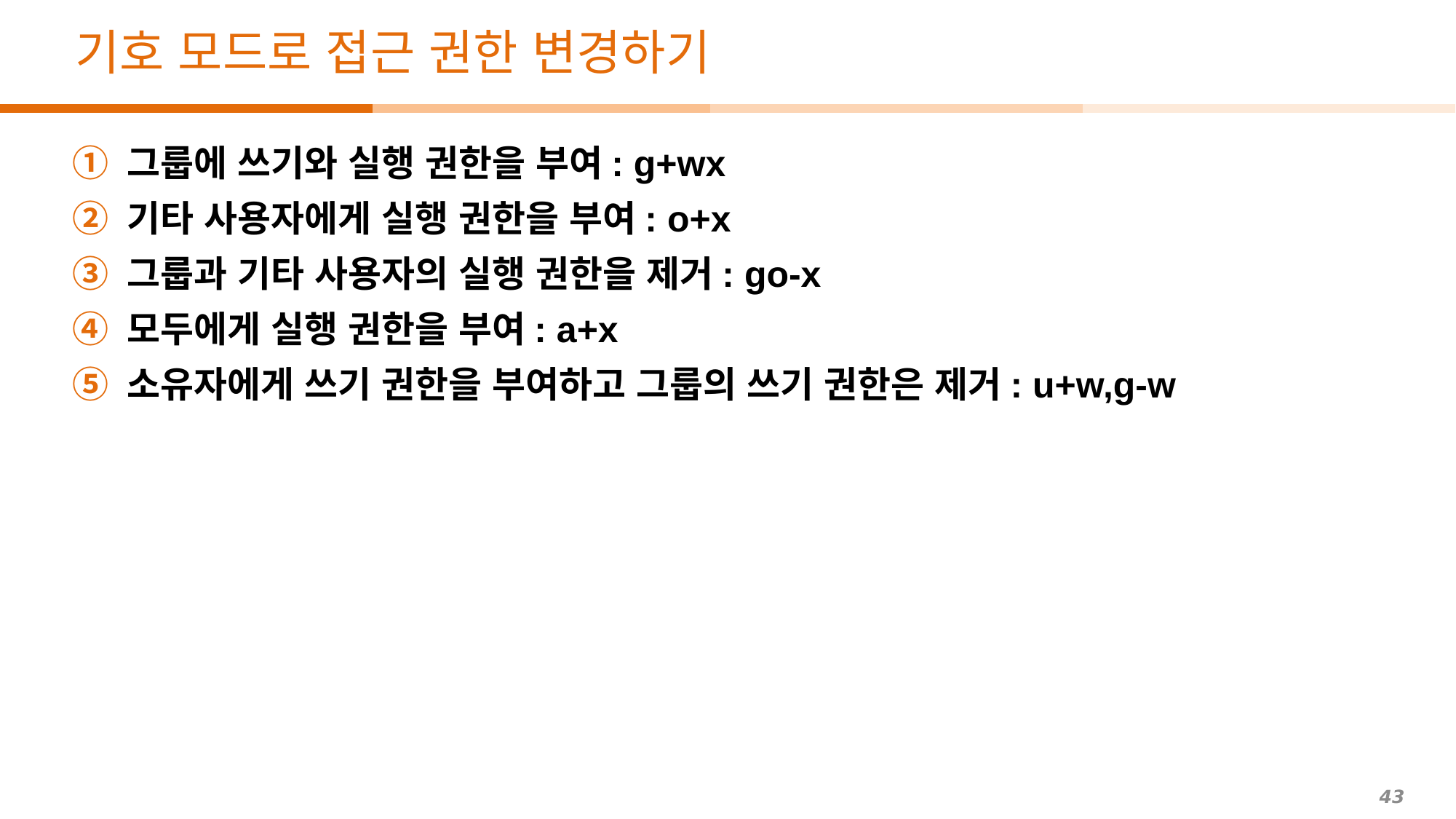

# 기호 모드로 접근 권한 변경하기
그룹에 쓰기와 실행 권한을 부여: g+wx
기타 사용자에게 실행 권한을 부여: o+x
그룹과 기타 사용자의 실행 권한을 제거: go-x
모두에게 실행 권한을 부여: a+x
소유자에게 쓰기 권한을 부여하고 그룹의 쓰기 권한은 제거: u+w,g-w